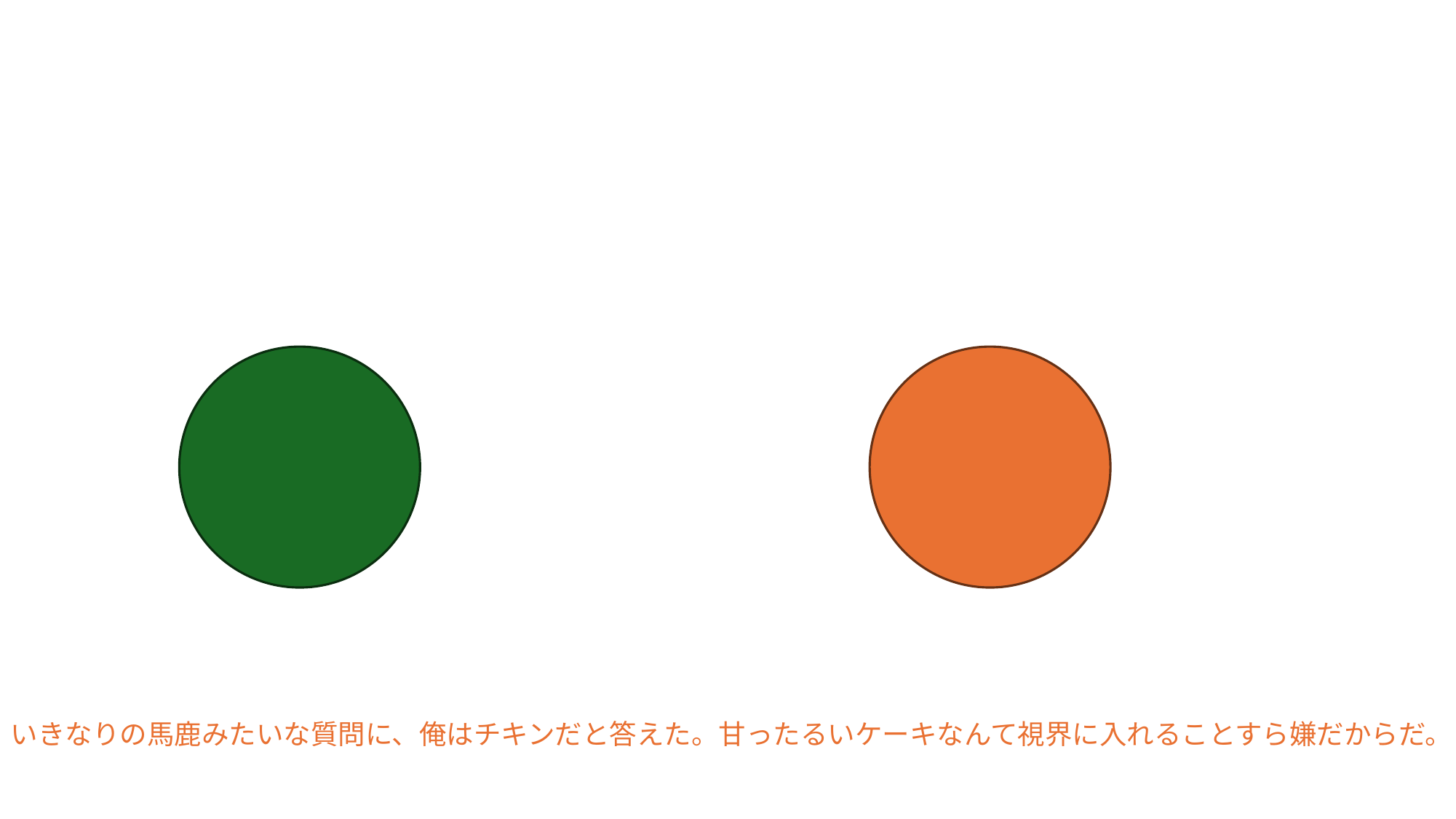

いきなりの馬鹿みたいな質問に、俺はチキンだと答えた。甘ったるいケーキなんて視界に入れることすら嫌だからだ。